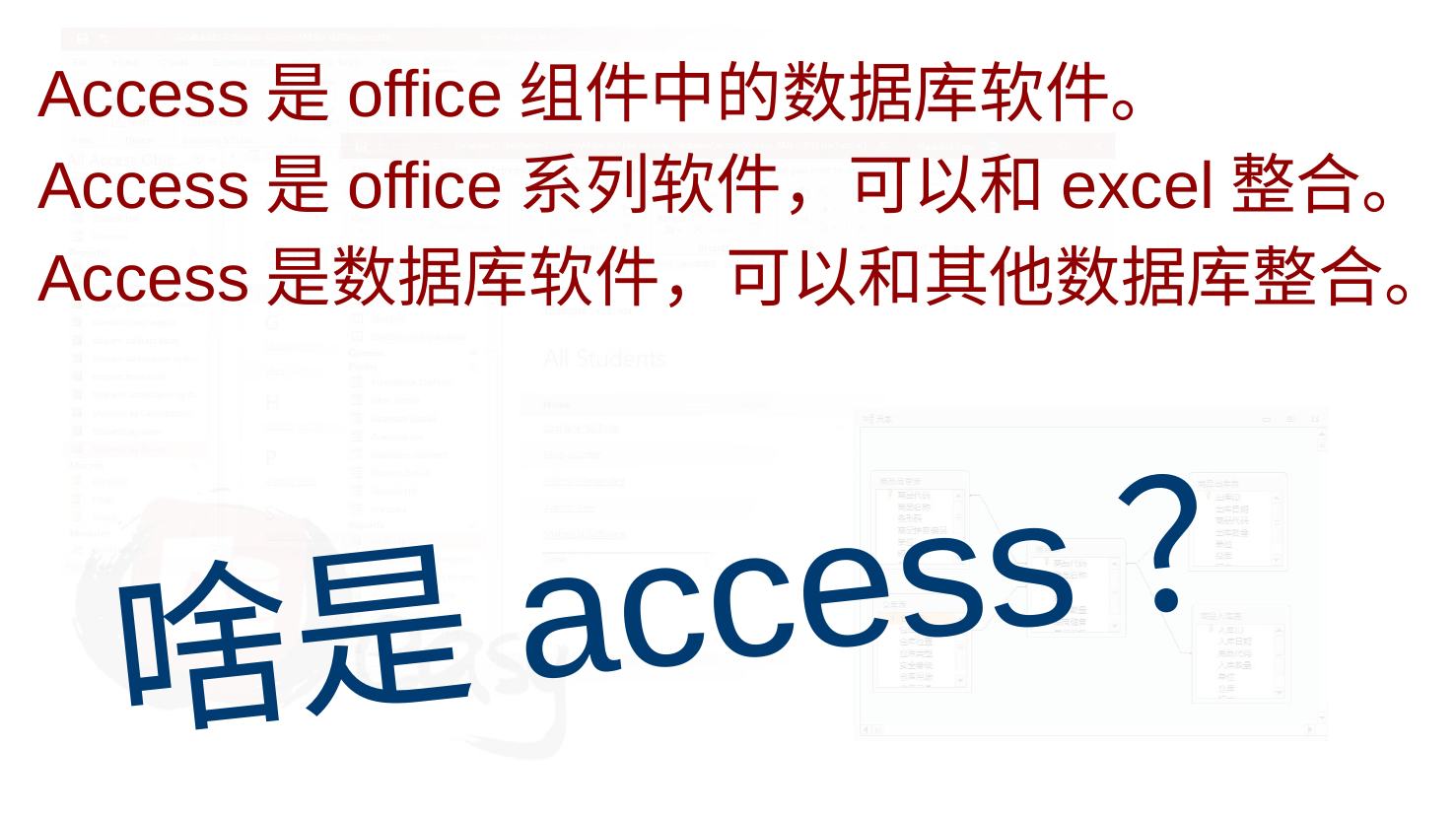

Access是office组件中的数据库软件。
Access是office系列软件，可以和excel整合。
Access是数据库软件，可以和其他数据库整合。
# 啥是access？